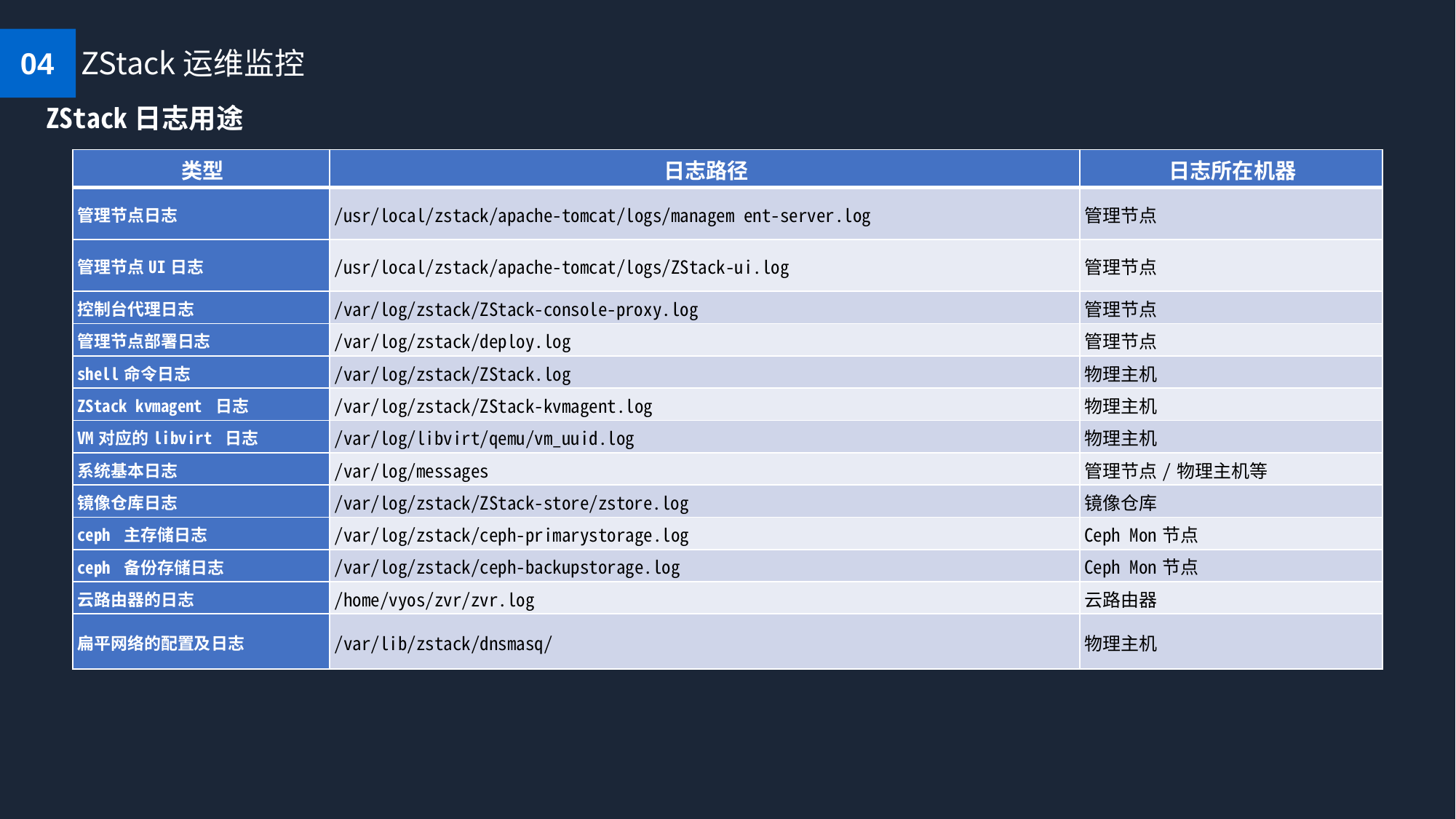

04
ZStack运维监控
ZStack日志用途
| 类型 | 日志路径 | 日志所在机器 |
| --- | --- | --- |
| 管理节点日志 | /usr/local/zstack/apache-tomcat/logs/managem ent-server.log | 管理节点 |
| 管理节点UI日志 | /usr/local/zstack/apache-tomcat/logs/ZStack-ui.log | 管理节点 |
| 控制台代理日志 | /var/log/zstack/ZStack-console-proxy.log | 管理节点 |
| 管理节点部署日志 | /var/log/zstack/deploy.log | 管理节点 |
| shell命令日志 | /var/log/zstack/ZStack.log | 物理主机 |
| ZStack kvmagent 日志 | /var/log/zstack/ZStack-kvmagent.log | 物理主机 |
| VM对应的libvirt 日志 | /var/log/libvirt/qemu/vm\_uuid.log | 物理主机 |
| 系统基本日志 | /var/log/messages | 管理节点/物理主机等 |
| 镜像仓库日志 | /var/log/zstack/ZStack-store/zstore.log | 镜像仓库 |
| ceph 主存储日志 | /var/log/zstack/ceph-primarystorage.log | Ceph Mon节点 |
| ceph 备份存储日志 | /var/log/zstack/ceph-backupstorage.log | Ceph Mon节点 |
| 云路由器的日志 | /home/vyos/zvr/zvr.log | 云路由器 |
| 扁平网络的配置及日志 | /var/lib/zstack/dnsmasq/ | 物理主机 |